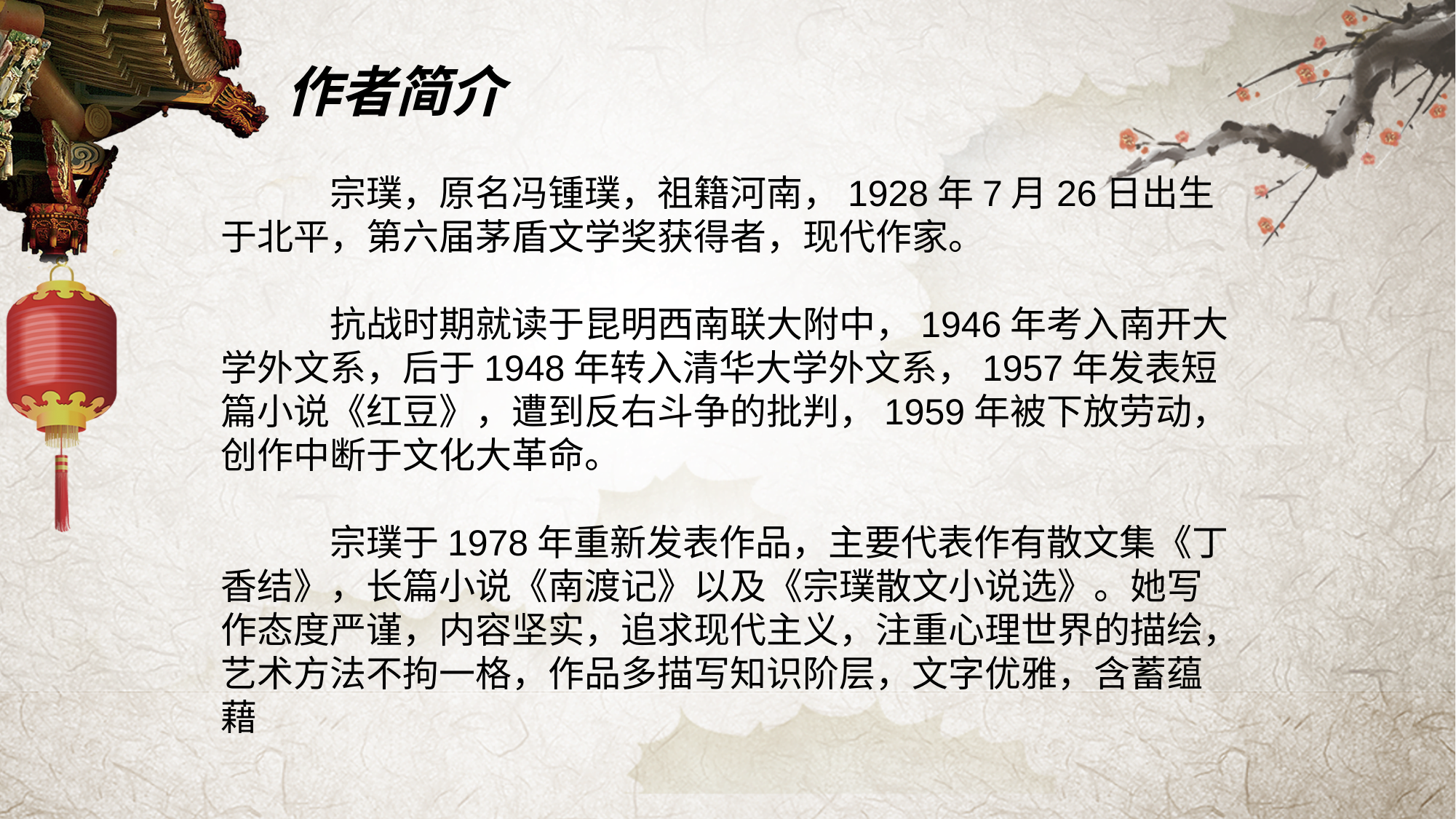

作者简介
	宗璞，原名冯锺璞，祖籍河南，1928年7月26日出生于北平，第六届茅盾文学奖获得者，现代作家。

	抗战时期就读于昆明西南联大附中，1946年考入南开大学外文系，后于1948年转入清华大学外文系，1957年发表短篇小说《红豆》，遭到反右斗争的批判，1959年被下放劳动，创作中断于文化大革命。

	宗璞于1978年重新发表作品，主要代表作有散文集《丁香结》，长篇小说《南渡记》以及《宗璞散文小说选》。她写作态度严谨，内容坚实，追求现代主义，注重心理世界的描绘，艺术方法不拘一格，作品多描写知识阶层，文字优雅，含蓄蕴藉